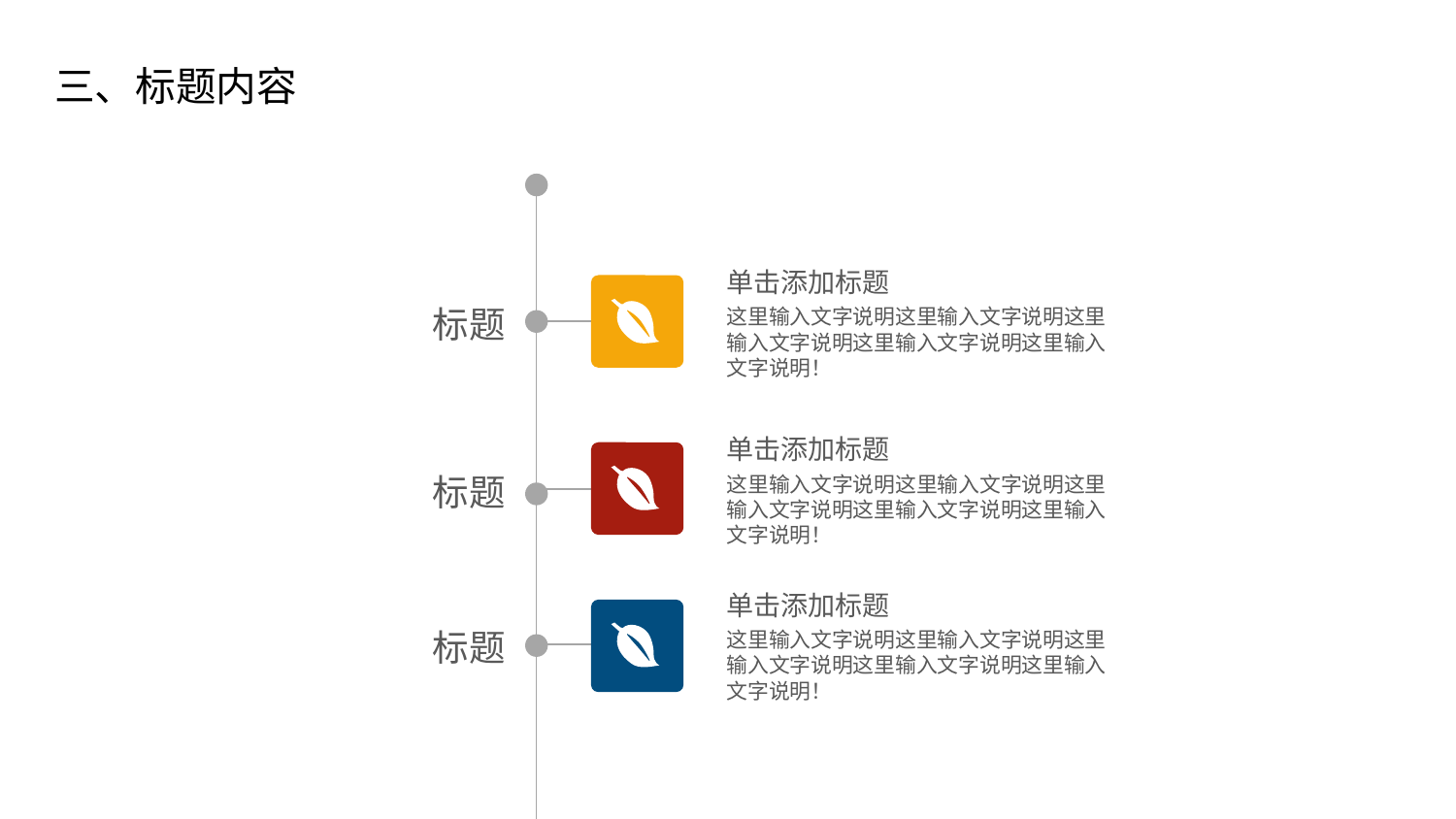

三、标题内容

单击添加标题
这里输入文字说明这里输入文字说明这里输入文字说明这里输入文字说明这里输入文字说明！

标题
单击添加标题
这里输入文字说明这里输入文字说明这里输入文字说明这里输入文字说明这里输入文字说明！

标题
单击添加标题
这里输入文字说明这里输入文字说明这里输入文字说明这里输入文字说明这里输入文字说明！

标题